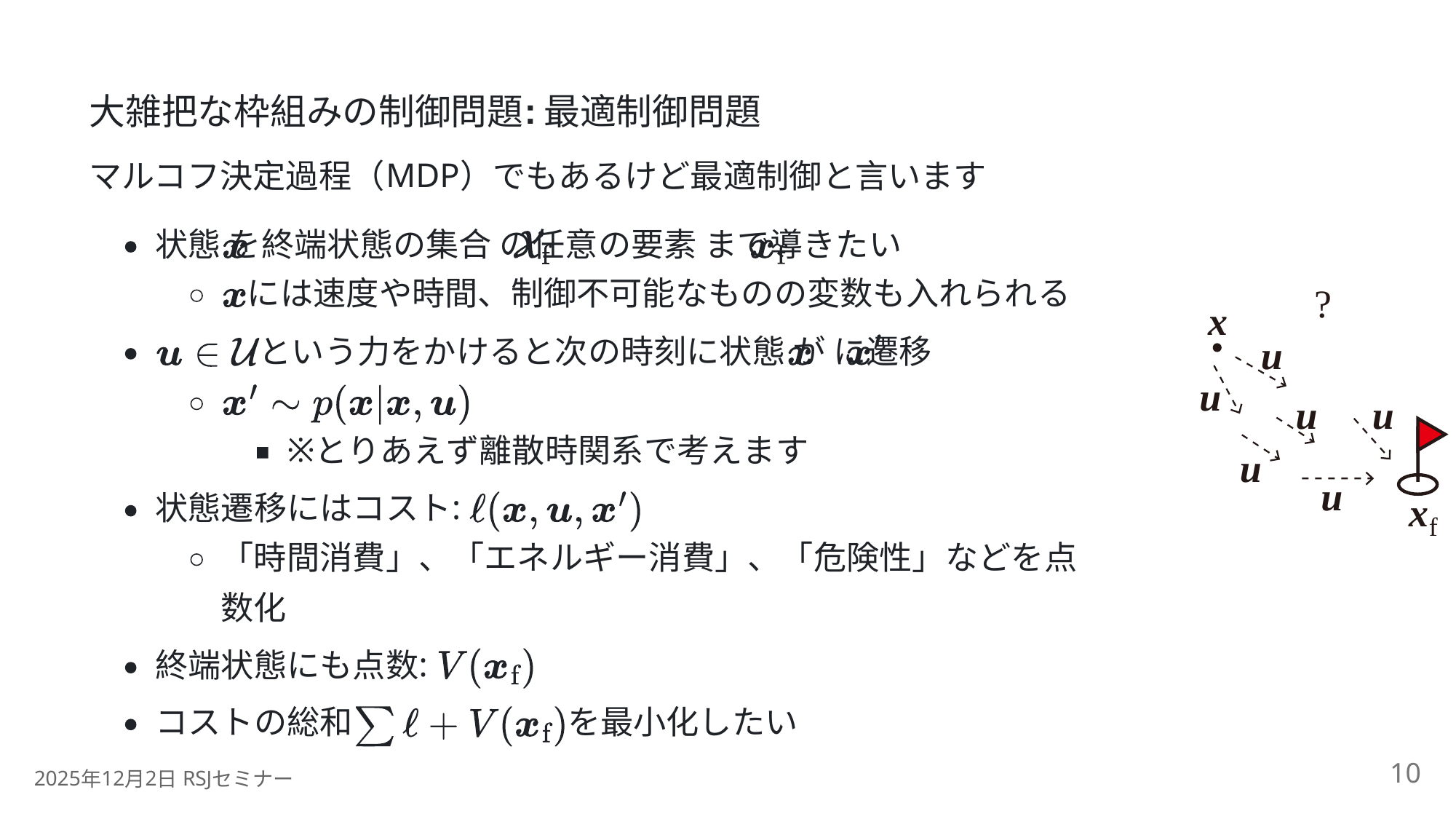

:
大雑把な枠組みの制御問題
最適制御問題
MDP
マルコフ決定過程（
）でもあるけど最適制御と言います
状態 を終端状態の集合 の任意の要素 まで導きたい

には速度や時間、制御不可能なものの変数も入れられる
?

x
u
という力をかけると次の時刻に状態 が に遷移

u

u
u

※
とりあえず離散時関系で考えます

u

u

:
x
状態遷移にはコスト

f

「時間消費」、「エネルギー消費」、「危険性」などを点

数化
:
終端状態にも点数

コストの総和
を最小化したい

10
2025
12
2
 RSJ
年
月
日
セミナー